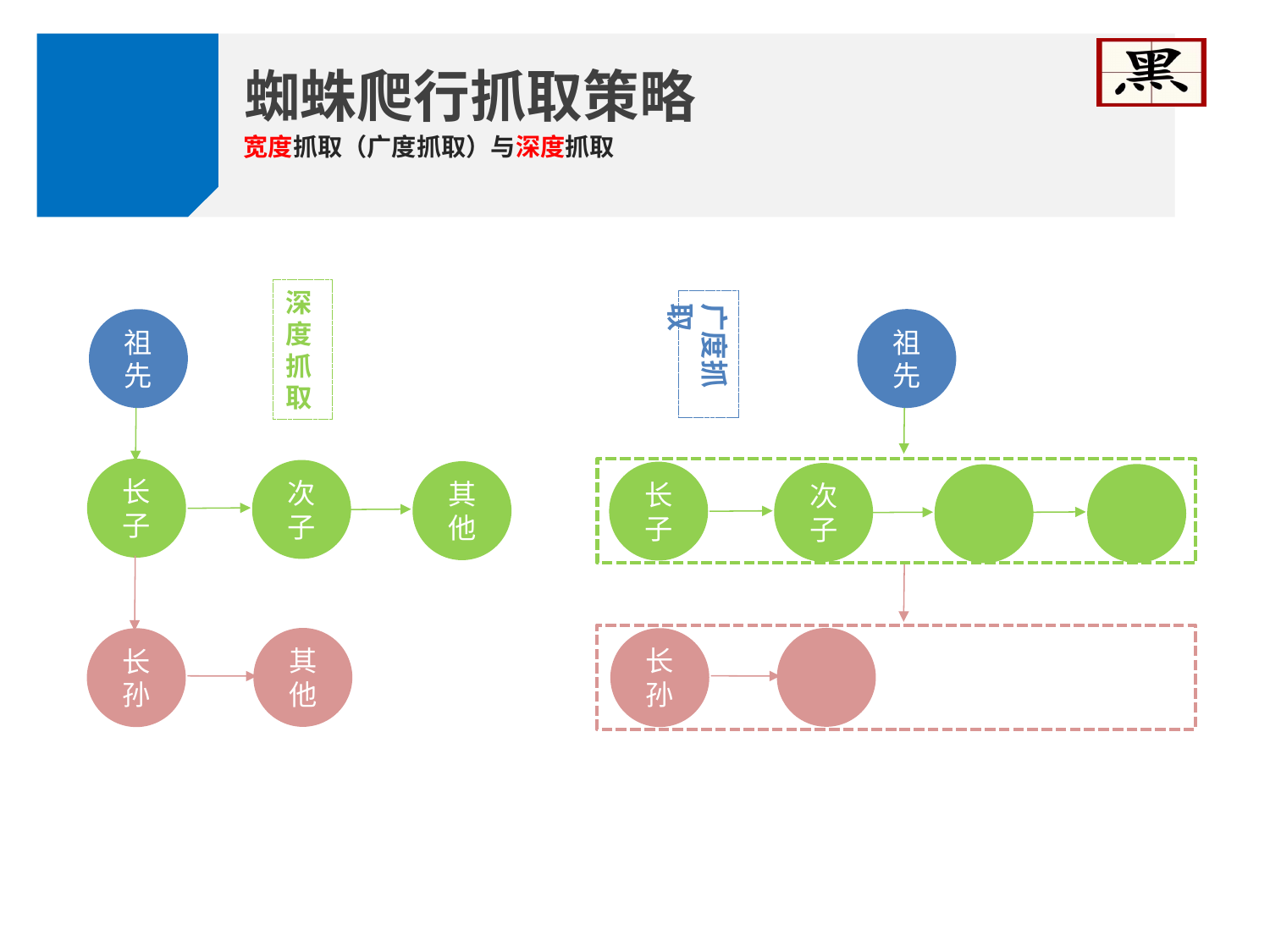

蜘蛛爬行抓取策略
宽度抓取（广度抓取）与深度抓取
深度抓取
广度抓取
祖先
祖先

长子
次子
其他
长子
次子

其他
长孙
长孙